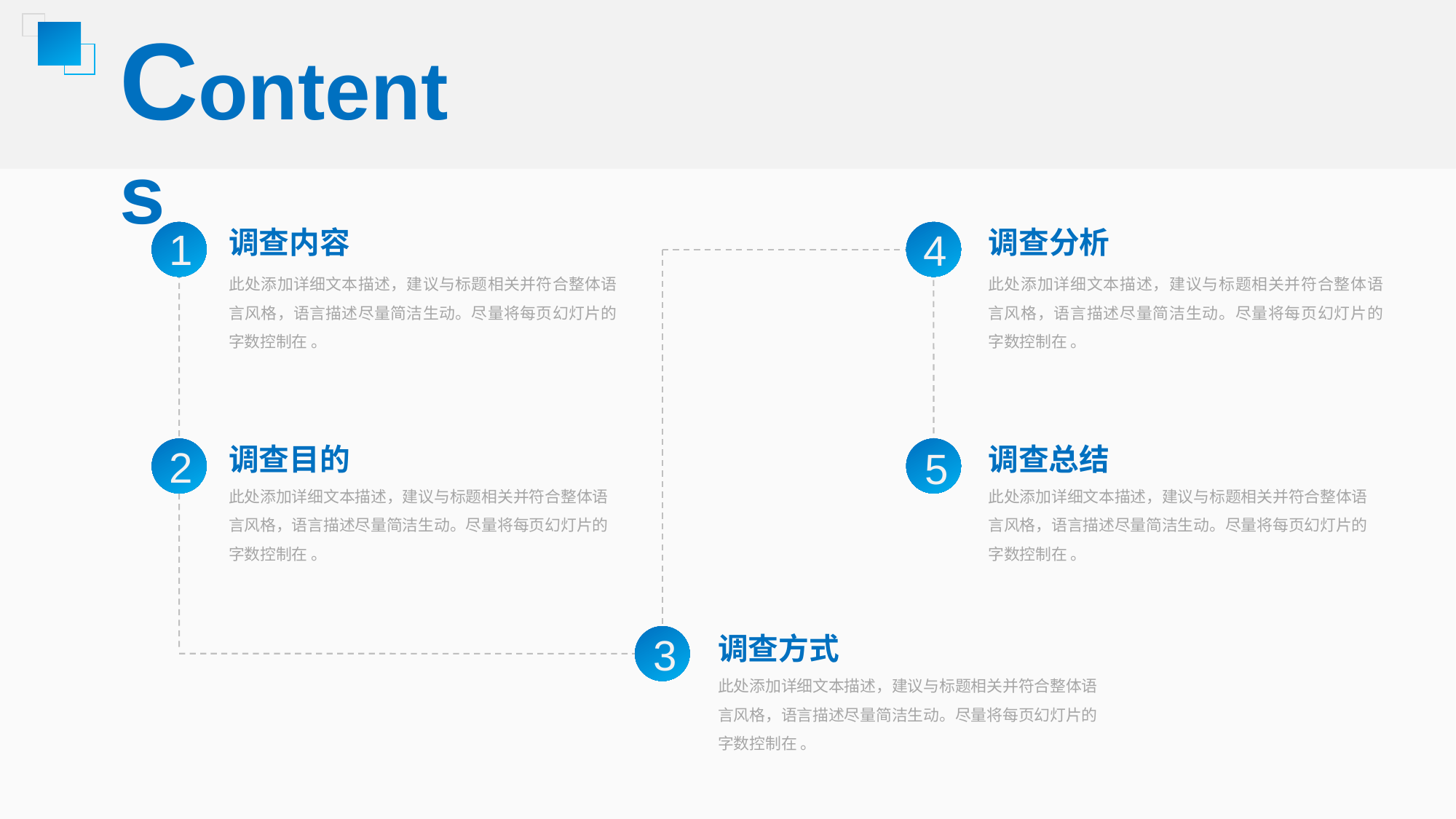

Contents

1

4
调查内容
调查分析
此处添加详细文本描述，建议与标题相关并符合整体语言风格，语言描述尽量简洁生动。尽量将每页幻灯片的字数控制在 。
此处添加详细文本描述，建议与标题相关并符合整体语言风格，语言描述尽量简洁生动。尽量将每页幻灯片的字数控制在 。

2

5
调查目的
调查总结
此处添加详细文本描述，建议与标题相关并符合整体语言风格，语言描述尽量简洁生动。尽量将每页幻灯片的字数控制在 。
此处添加详细文本描述，建议与标题相关并符合整体语言风格，语言描述尽量简洁生动。尽量将每页幻灯片的字数控制在 。

3
调查方式
此处添加详细文本描述，建议与标题相关并符合整体语言风格，语言描述尽量简洁生动。尽量将每页幻灯片的字数控制在 。